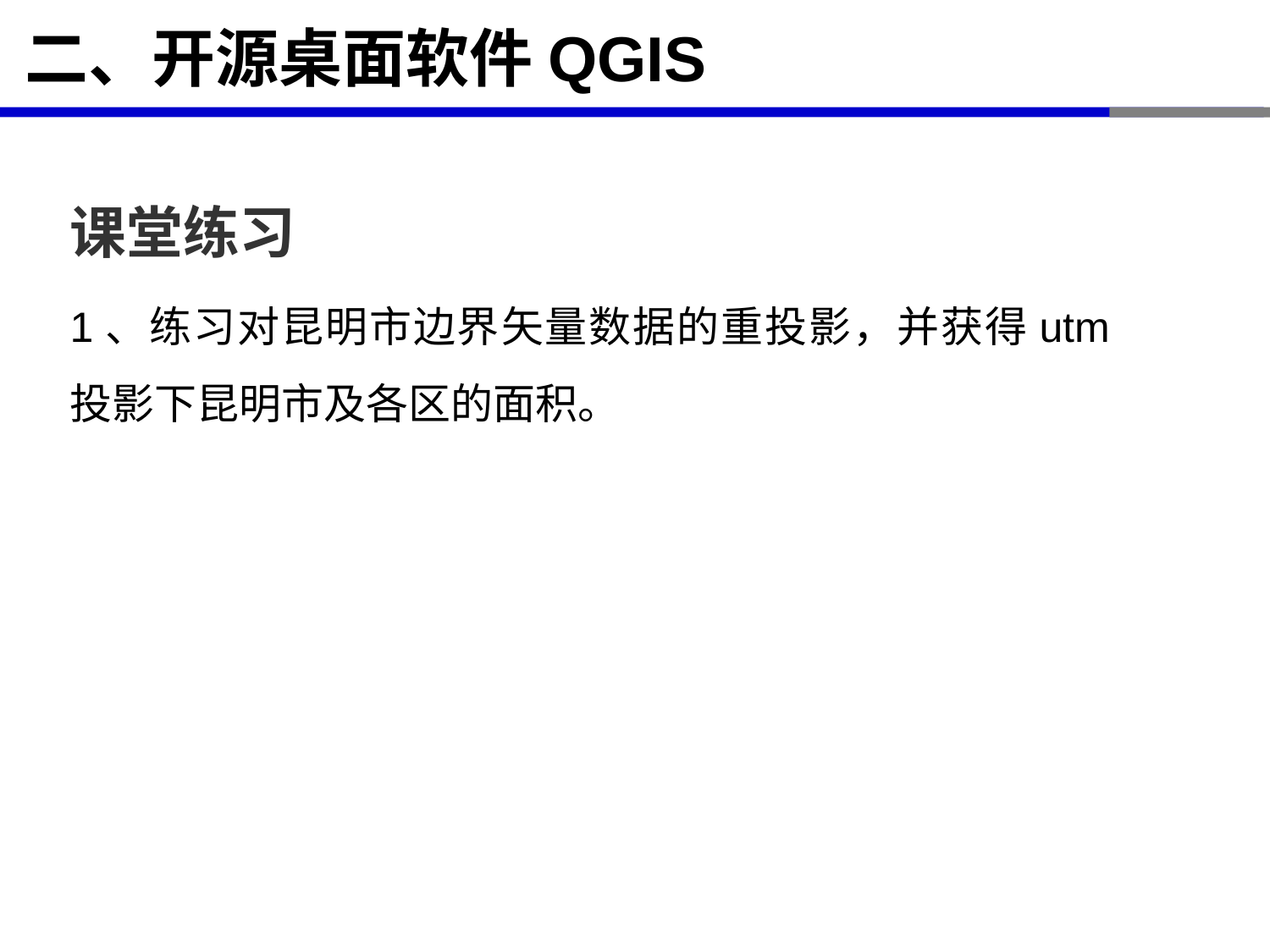

# 二、开源桌面软件QGIS
课堂练习
1、练习对昆明市边界矢量数据的重投影，并获得utm投影下昆明市及各区的面积。